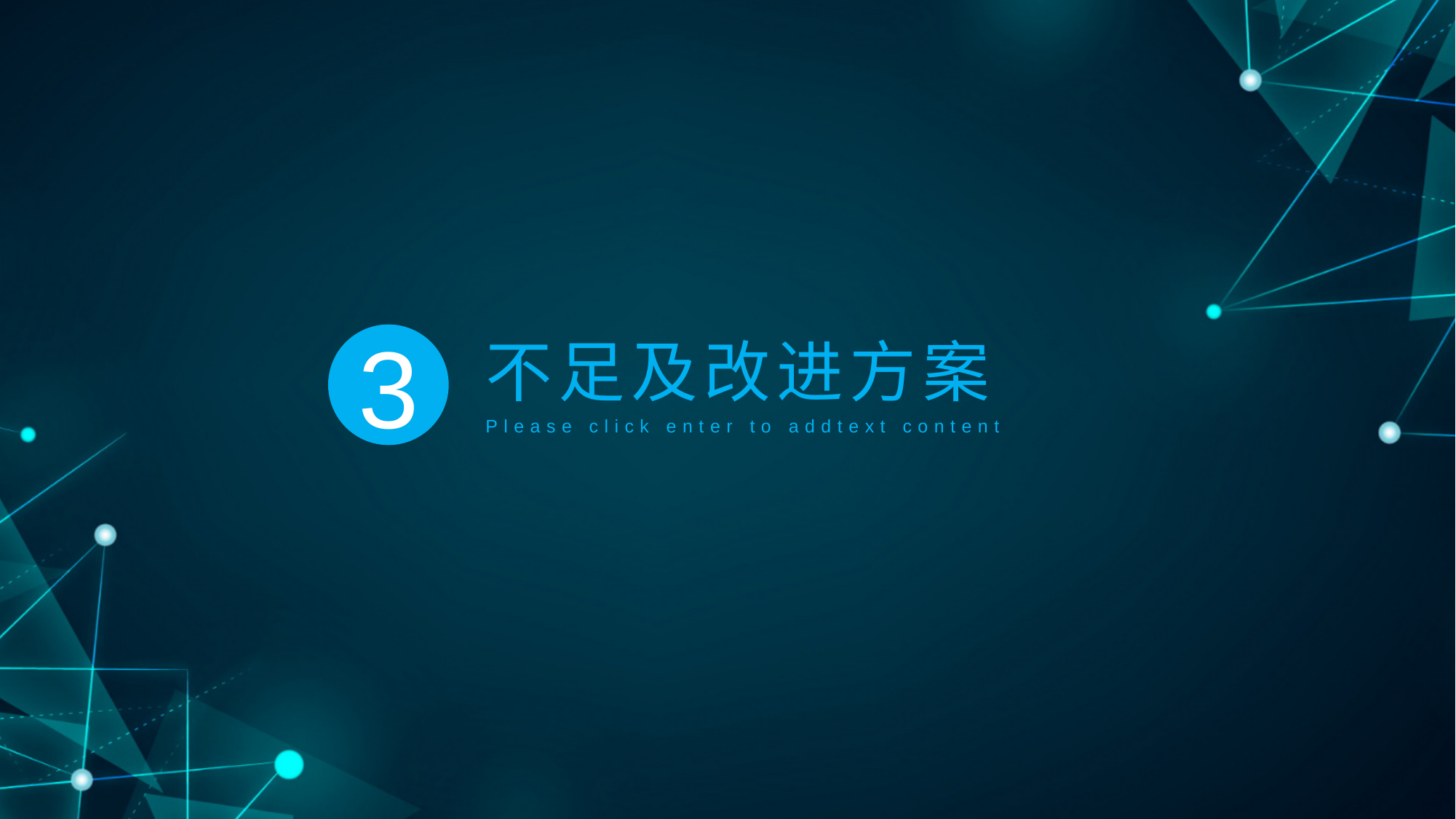

不足及改进方案
3
Please click enter to addtext content